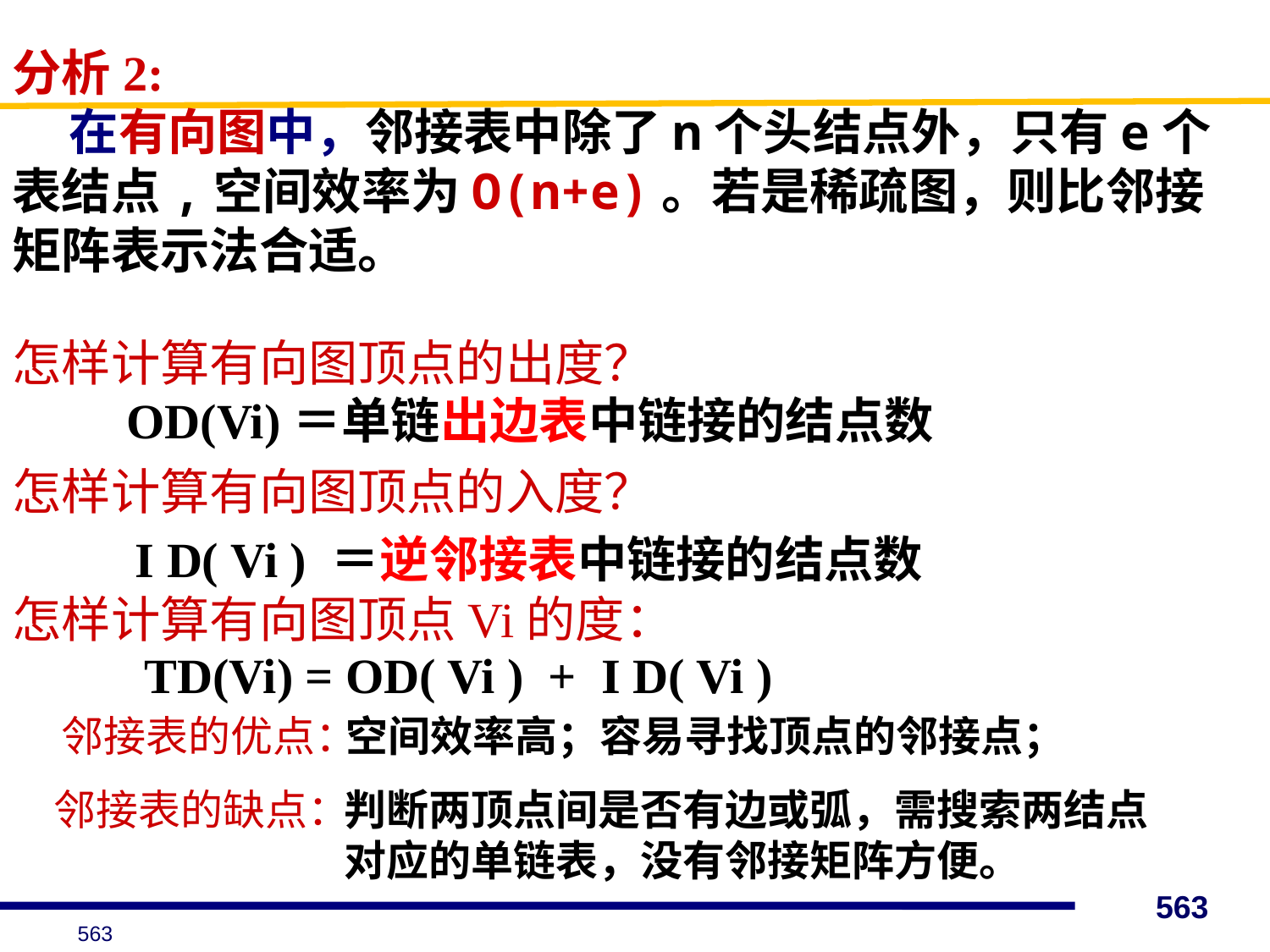

分析2:
    在有向图中，邻接表中除了n个头结点外，只有e个表结点,空间效率为O(n+e)。若是稀疏图，则比邻接矩阵表示法合适。
怎样计算有向图顶点的出度？

怎样计算有向图顶点的入度？

怎样计算有向图顶点Vi的度：
OD(Vi)＝单链出边表中链接的结点数
I D( Vi ) ＝逆邻接表中链接的结点数
TD(Vi) = OD( Vi )  +  I D( Vi )
邻接表的优点：
空间效率高；容易寻找顶点的邻接点；
邻接表的缺点：
判断两顶点间是否有边或弧，需搜索两结点对应的单链表，没有邻接矩阵方便。
563
563